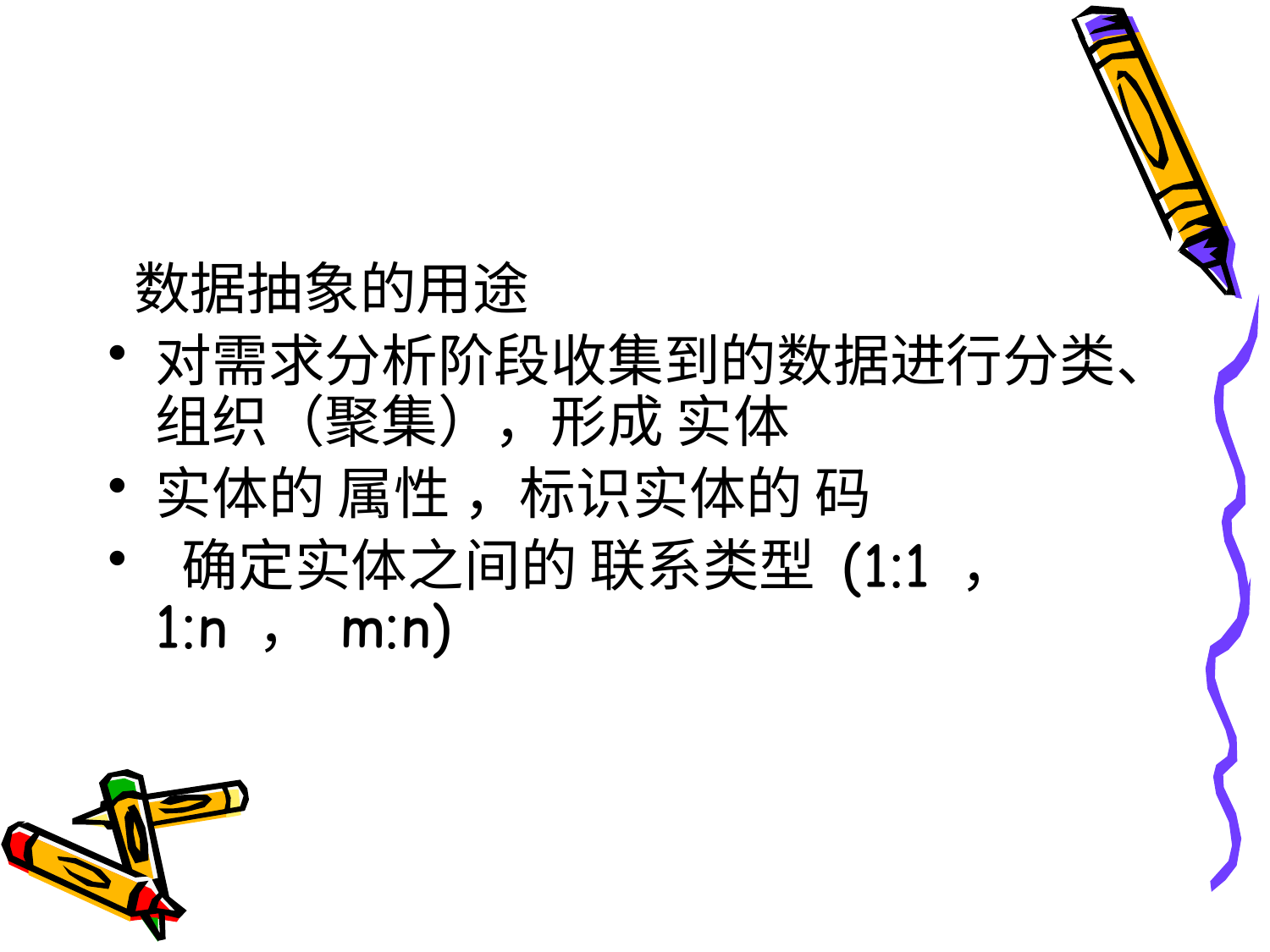

#
 数据抽象的用途
对需求分析阶段收集到的数据进行分类、组织（聚集），形成 实体
实体的 属性 ，标识实体的 码
 确定实体之间的 联系类型 (1:1 ， 1:n ， m:n)